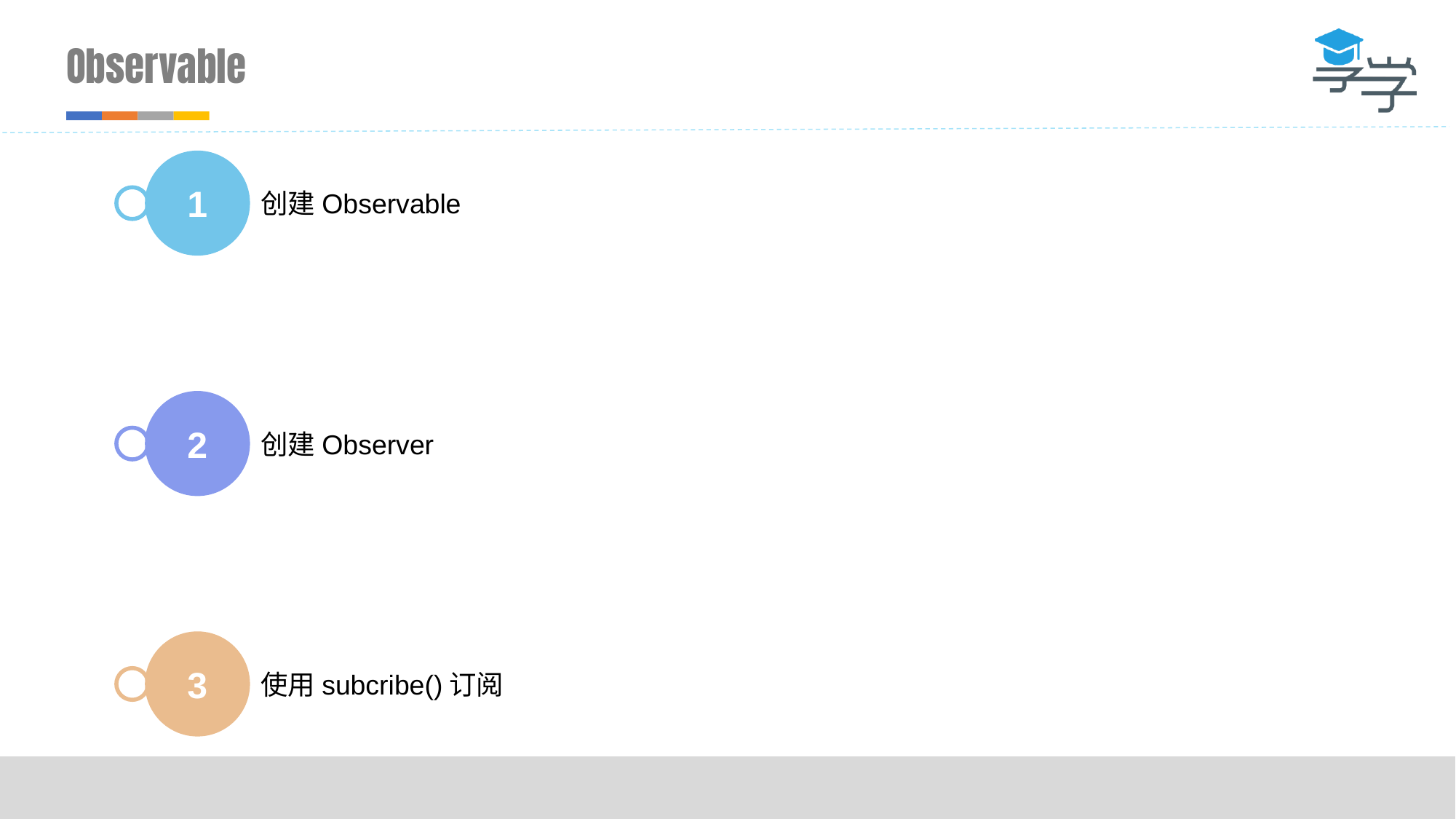

Observable

1

创建Observable
2

创建Observer
3

使用subcribe()订阅